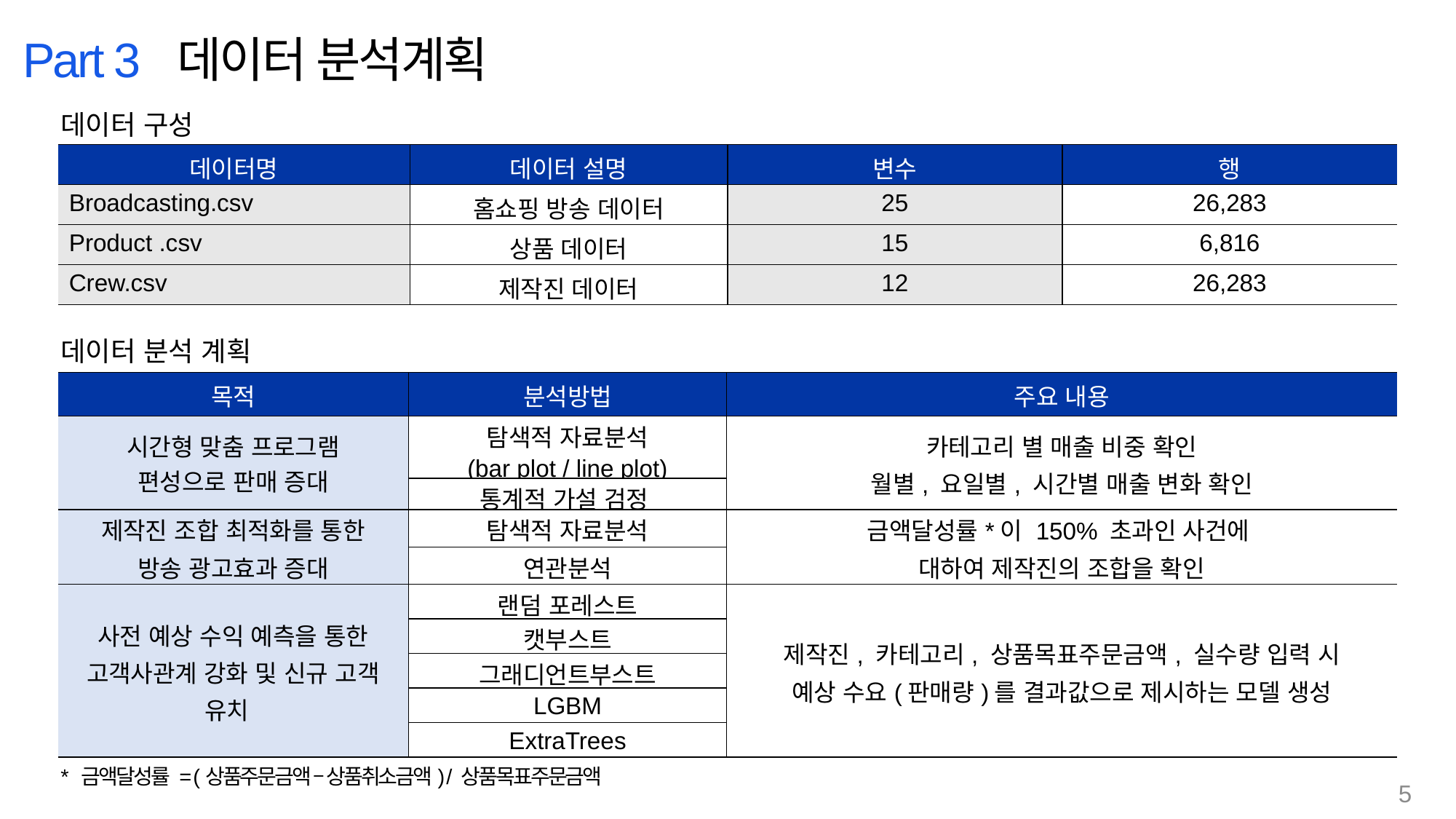

Part 3  데이터 분석계획
데이터 구성
| 데이터명 | 데이터 설명 | 변수 | 행 |
| --- | --- | --- | --- |
| Broadcasting.csv | 홈쇼핑 방송 데이터 | 25 | 26,283 |
| Product .csv | 상품 데이터 | 15 | 6,816 |
| Crew.csv | 제작진 데이터 | 12 | 26,283 |
데이터 분석 계획
| 목적 | 분석방법 | 주요 내용 |
| --- | --- | --- |
| 시간형 맞춤 프로그램 편성으로 판매 증대 | 탐색적 자료분석 (bar plot / line plot) | 카테고리 별 매출 비중 확인 월별, 요일별, 시간별 매출 변화 확인 |
|  | 통계적 가설 검정 |  |
| 제작진 조합 최적화를 통한 방송 광고효과 증대 | 탐색적 자료분석 | 금액달성률\*이 150% 초과인 사건에 대하여 제작진의 조합을 확인 |
|  | 연관분석 |  |
| 사전 예상 수익 예측을 통한 고객사관계 강화 및 신규 고객 유치 | 랜덤 포레스트 | 제작진, 카테고리, 상품목표주문금액, 실수량 입력 시 예상 수요(판매량)를 결과값으로 제시하는 모델 생성 |
|  | 캣부스트 |  |
|  | 그래디언트부스트 |  |
|  | LGBM |  |
|  | ExtraTrees |  |
*  금액달성률 = (상품주문금액 – 상품취소금액) / 상품목표주문금액
5